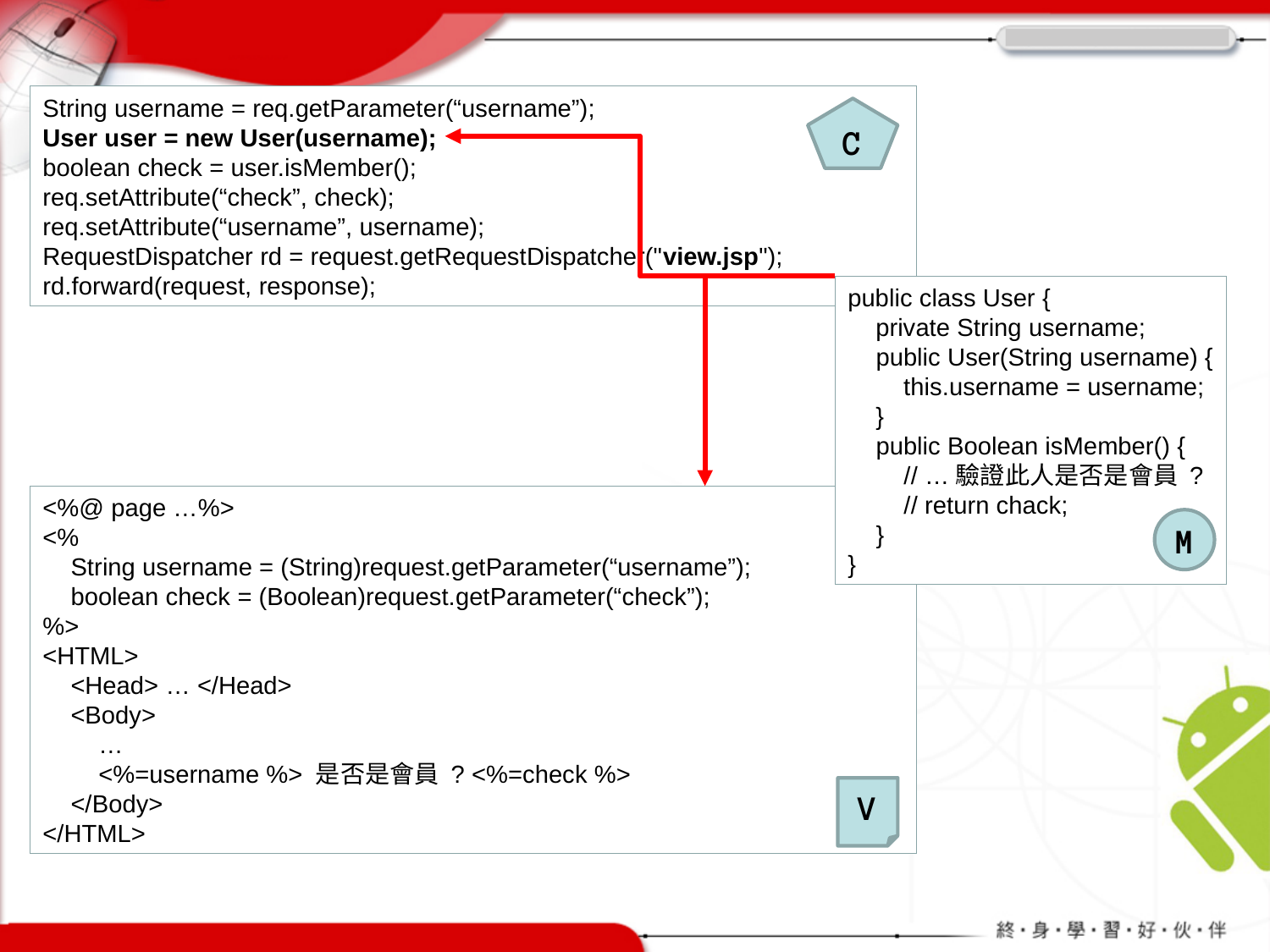

String username = req.getParameter(“username”);
User user = new User(username);
boolean check = user.isMember();
req.setAttribute(“check”, check);
req.setAttribute(“username”, username);
RequestDispatcher rd = request.getRequestDispatcher("view.jsp");
rd.forward(request, response);
C
public class User {
    private String username;
    public User(String username) {
        this.username = username;
    }
    public Boolean isMember() {
        // …驗證此人是否是會員 ?
        // return chack;
    }
}
<%@ page …%>
<%
    String username = (String)request.getParameter(“username”);
    boolean check = (Boolean)request.getParameter(“check”);
%>
<HTML>
    <Head> … </Head>
    <Body>
        …
        <%=username %> 是否是會員 ? <%=check %>
    </Body>
</HTML>
M
V